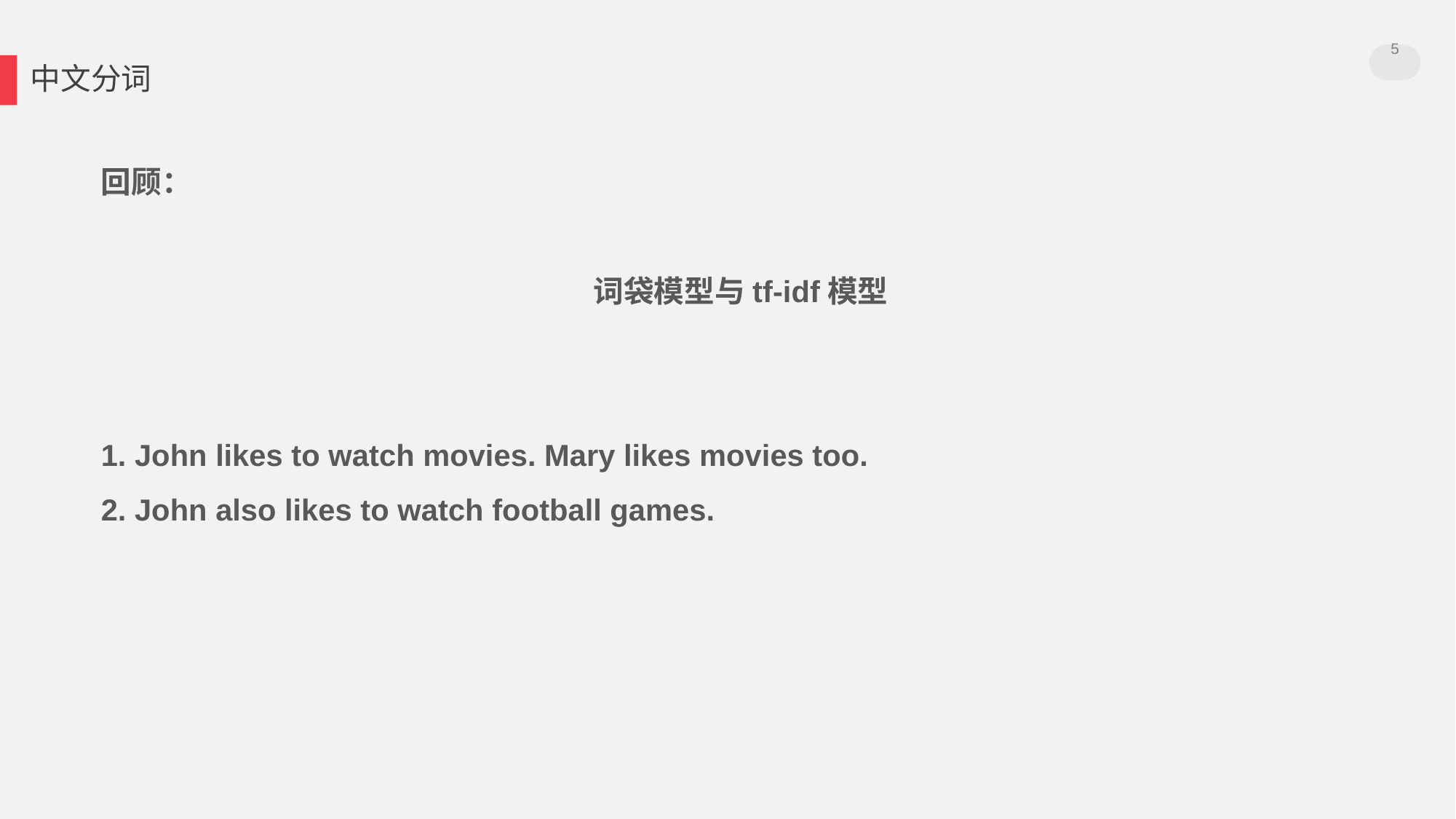

5
中文分词
回顾：

词袋模型与tf-idf模型

1. John likes to watch movies. Mary likes movies too.
2. John also likes to watch football games.